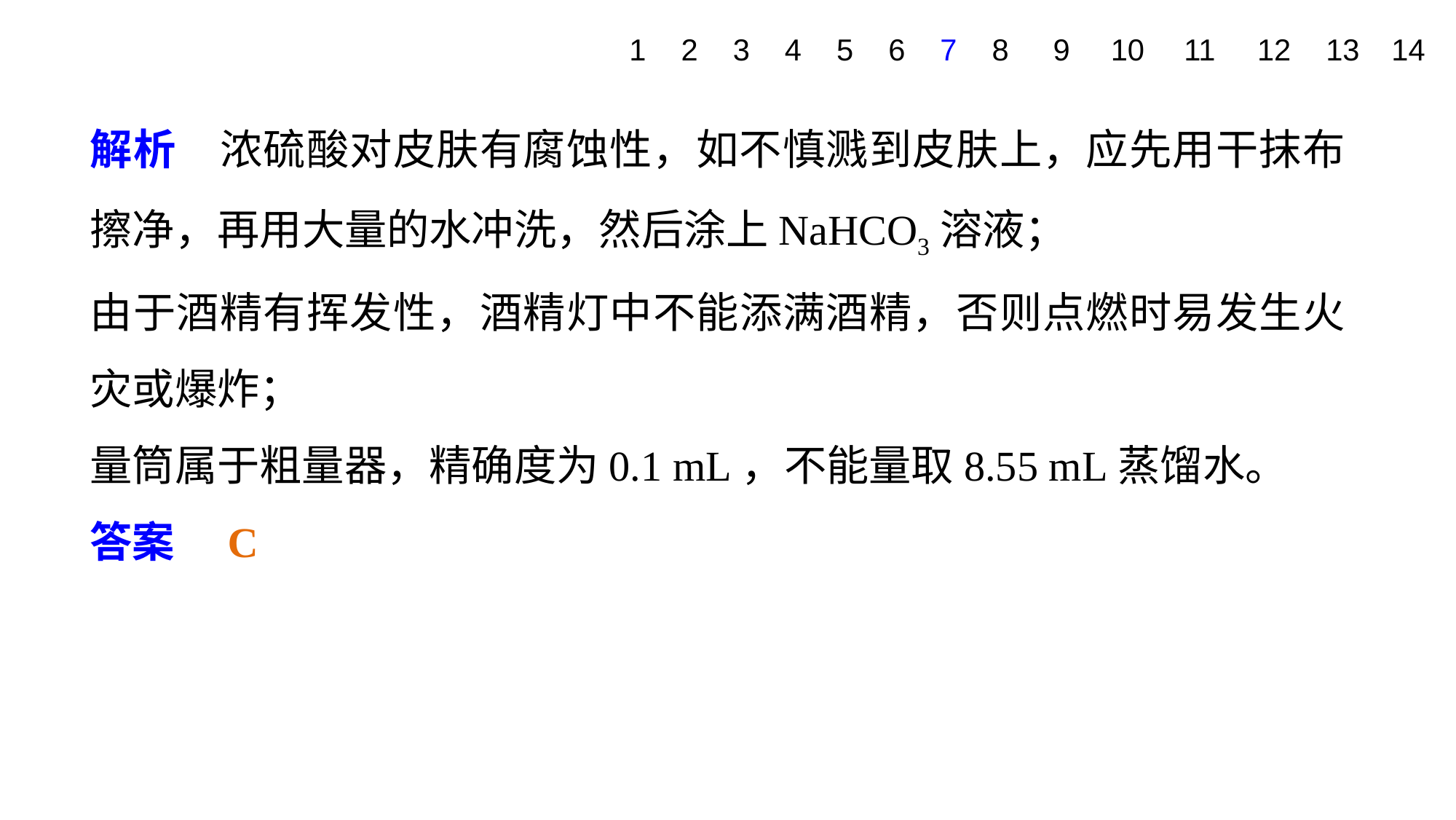

1
2
3
4
5
6
7
8
9
10
11
12
13
14
解析　浓硫酸对皮肤有腐蚀性，如不慎溅到皮肤上，应先用干抹布擦净，再用大量的水冲洗，然后涂上NaHCO3溶液；
由于酒精有挥发性，酒精灯中不能添满酒精，否则点燃时易发生火灾或爆炸；
量筒属于粗量器，精确度为0.1 mL，不能量取8.55 mL蒸馏水。
答案　C